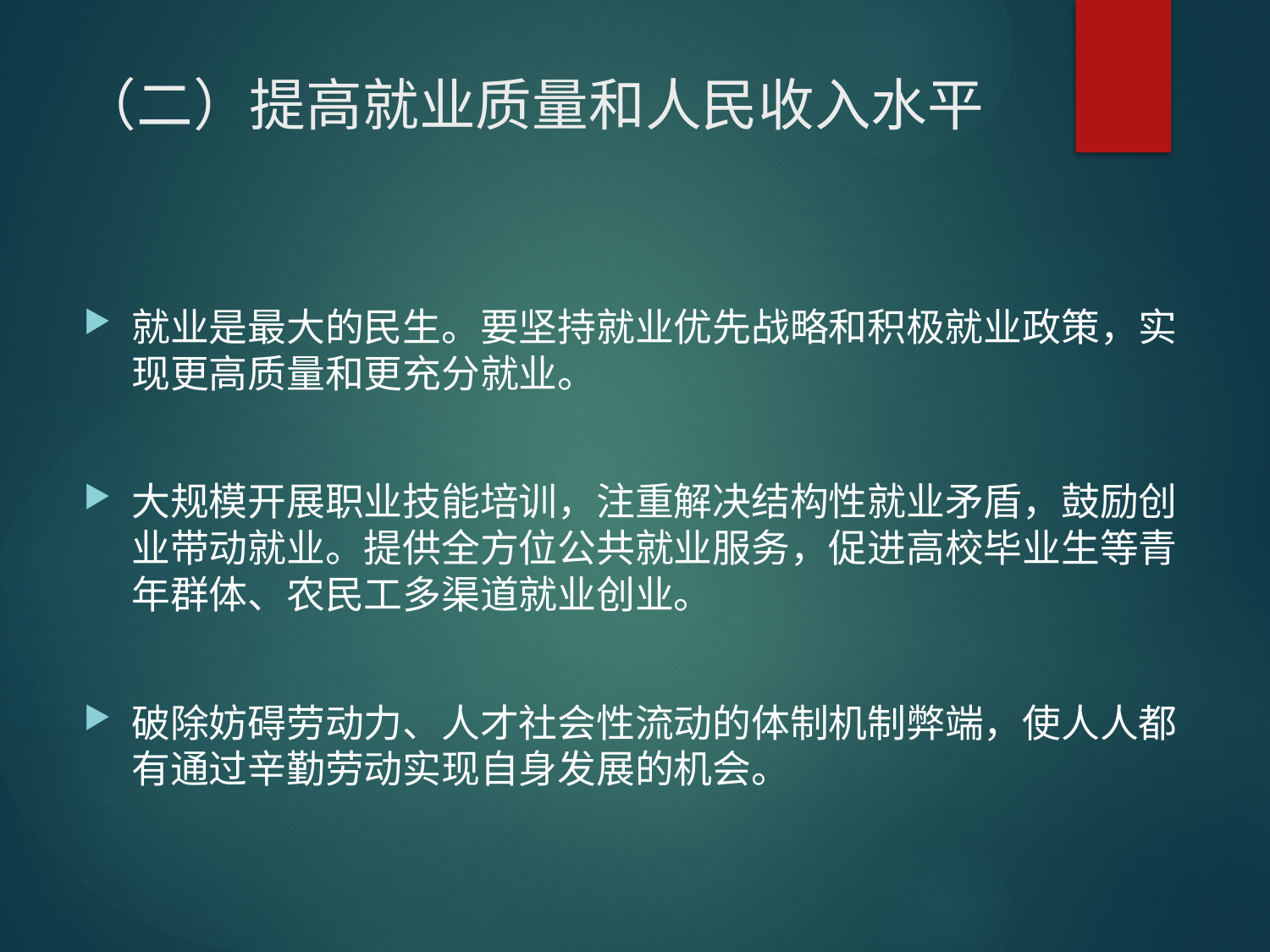

# （二）提高就业质量和人民收入水平
就业是最大的民生。要坚持就业优先战略和积极就业政策，实现更高质量和更充分就业。

大规模开展职业技能培训，注重解决结构性就业矛盾，鼓励创业带动就业。提供全方位公共就业服务，促进高校毕业生等青年群体、农民工多渠道就业创业。

破除妨碍劳动力、人才社会性流动的体制机制弊端，使人人都有通过辛勤劳动实现自身发展的机会。